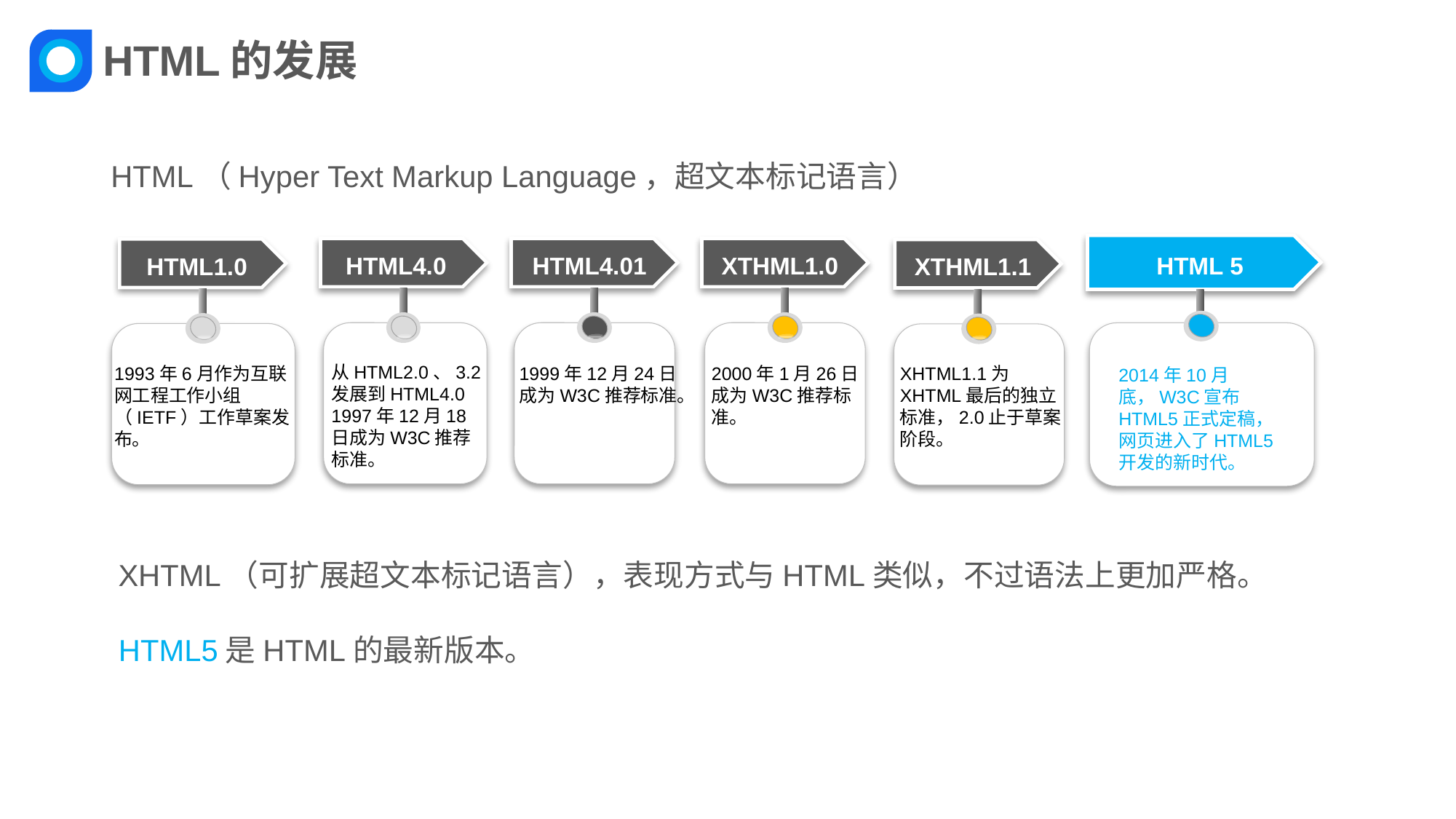

HTML的发展

HTML（Hyper Text Markup Language，超文本标记语言）

HTML 5
2014年10月底，W3C宣布HTML5正式定稿，网页进入了HTML5开发的新时代。

HTML4.0

从HTML2.0、3.2发展到HTML4.0
1997年12月18日成为W3C推荐标准。

HTML4.01

1999年12月24日成为W3C推荐标准。

XTHML1.0

1993年6月作为互联网工程工作小组（IETF）工作草案发布。

XTHML1.1

HTML1.0

2000年1月26日成为W3C推荐标准。
XHTML1.1为XHTML最后的独立标准，2.0止于草案阶段。
XHTML（可扩展超文本标记语言），表现方式与HTML类似，不过语法上更加严格。
HTML5是HTML的最新版本。